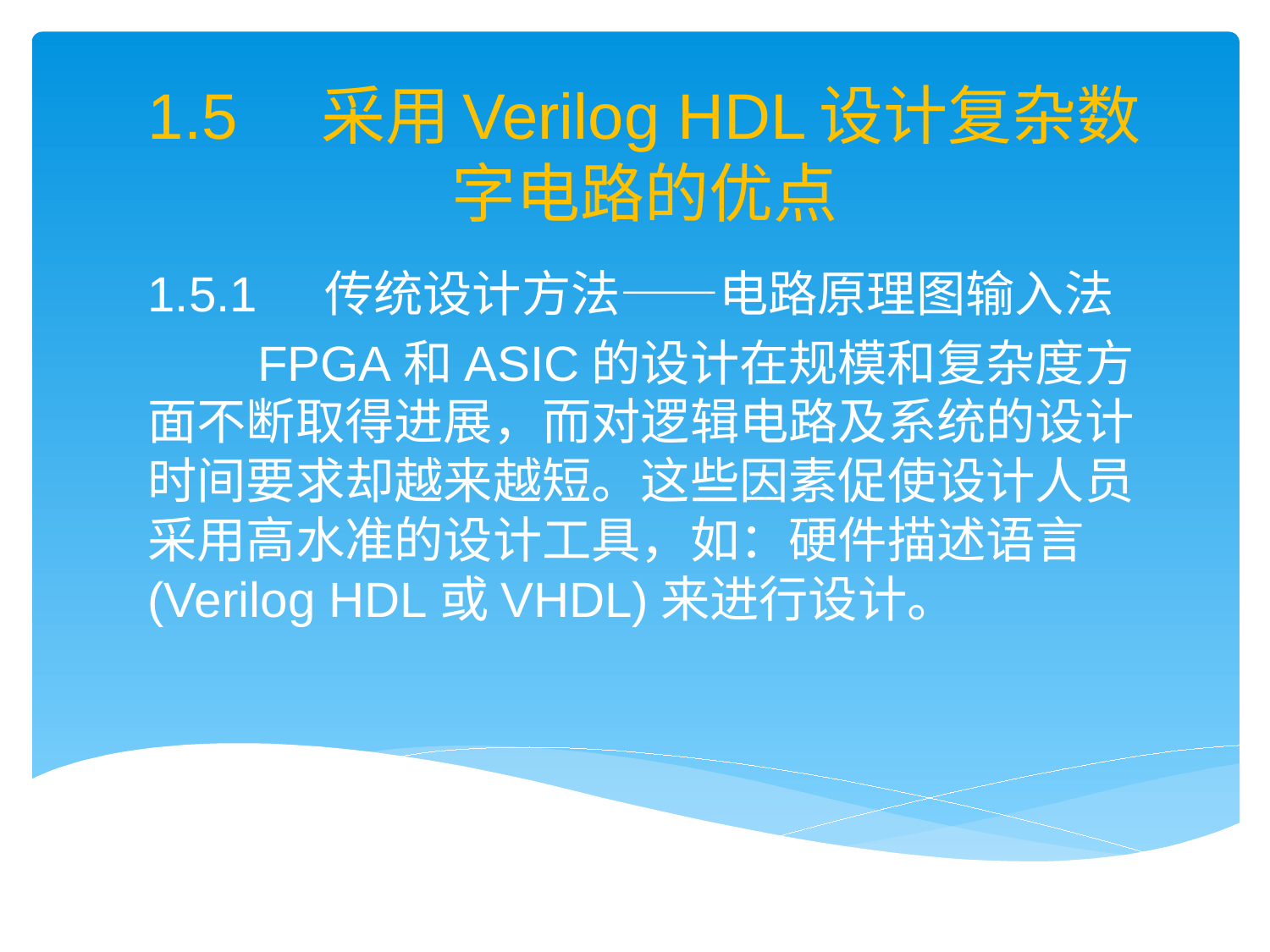

# 1.5    采用Verilog HDL设计复杂数字电路的优点
1.5.1    传统设计方法——电路原理图输入法
        FPGA和ASIC的设计在规模和复杂度方面不断取得进展，而对逻辑电路及系统的设计时间要求却越来越短。这些因素促使设计人员采用高水准的设计工具，如：硬件描述语言(Verilog HDL或VHDL)来进行设计。